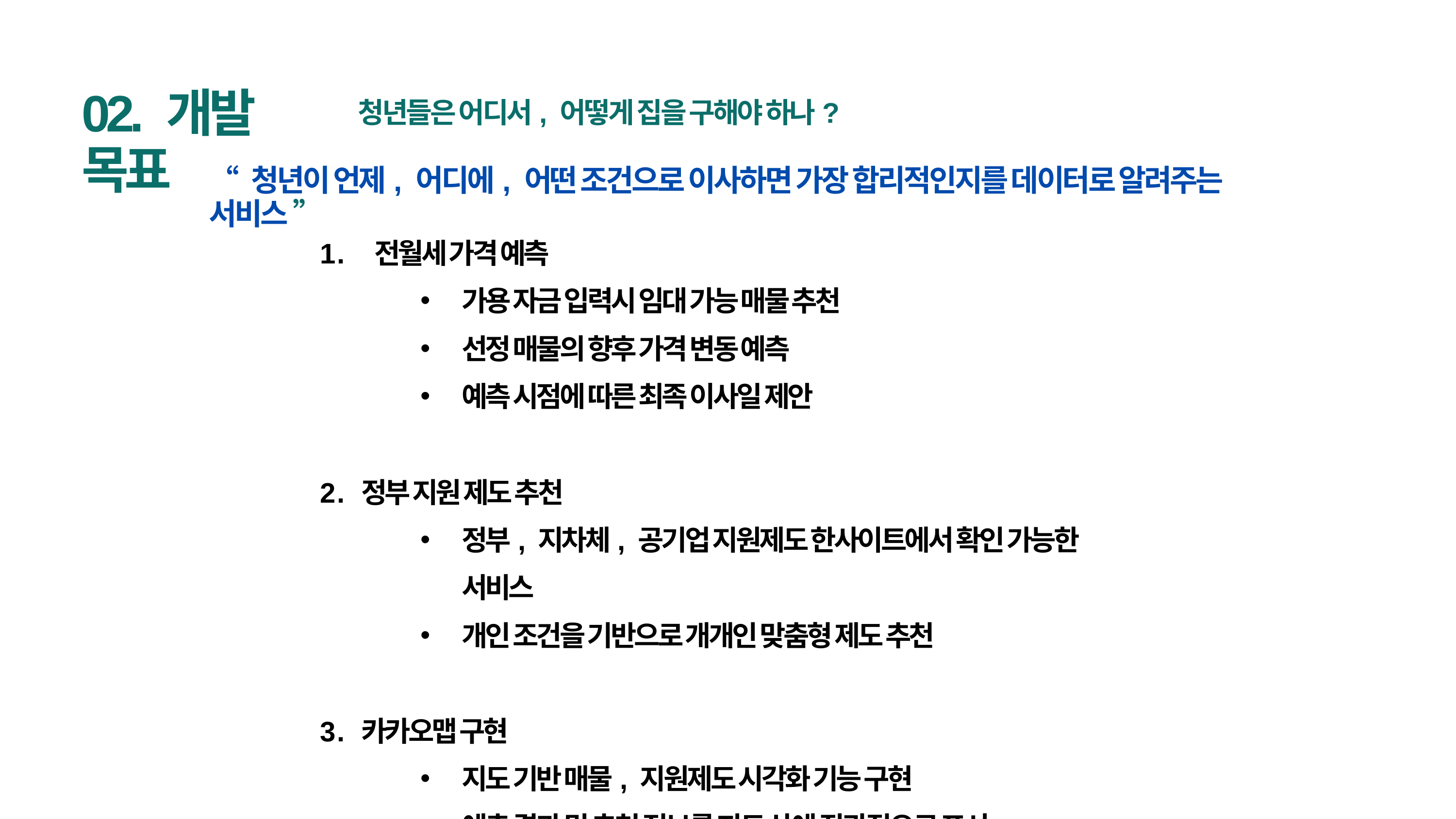

02. 개발 목표
청년들은 어디서, 어떻게 집을 구해야 하나?
“ 청년이 언제, 어디에, 어떤 조건으로 이사하면 가장 합리적인지를 데이터로 알려주는 서비스 ”
 전월세 가격 예측
가용 자금 입력시 임대 가능 매물 추천
선정 매물의 향후 가격 변동 예측
예측 시점에 따른 최족 이사일 제안

정부 지원 제도 추천
정부, 지차체, 공기업 지원제도 한사이트에서 확인 가능한 서비스
개인 조건을 기반으로 개개인 맞춤형 제도 추천

카카오맵 구현
지도 기반 매물, 지원제도 시각화 기능 구현
예측 결과 및 추천 정보를 지도 상에 직관적으로 표시